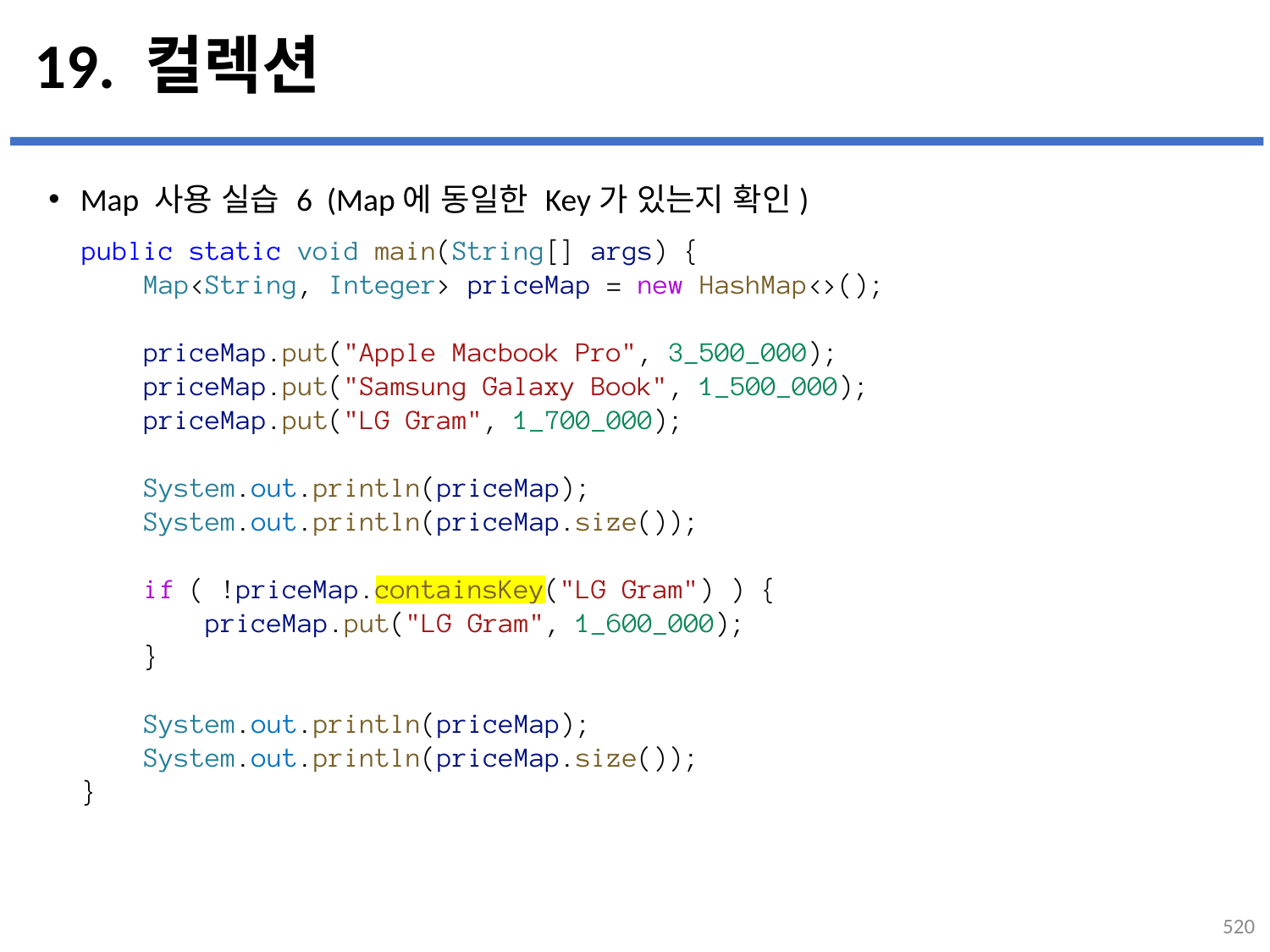

# 19. 컬렉션
Map 사용 실습 6  (Map에 동일한 Key가 있는지 확인)
public static void main(String[] args) {
    Map<String, Integer> priceMap = new HashMap<>();

    priceMap.put("Apple Macbook Pro", 3_500_000);
    priceMap.put("Samsung Galaxy Book", 1_500_000);
    priceMap.put("LG Gram", 1_700_000);
    System.out.println(priceMap);
    System.out.println(priceMap.size());
    if ( !priceMap.containsKey("LG Gram") ) {
        priceMap.put("LG Gram", 1_600_000);
    }
    System.out.println(priceMap);
    System.out.println(priceMap.size());
}
520